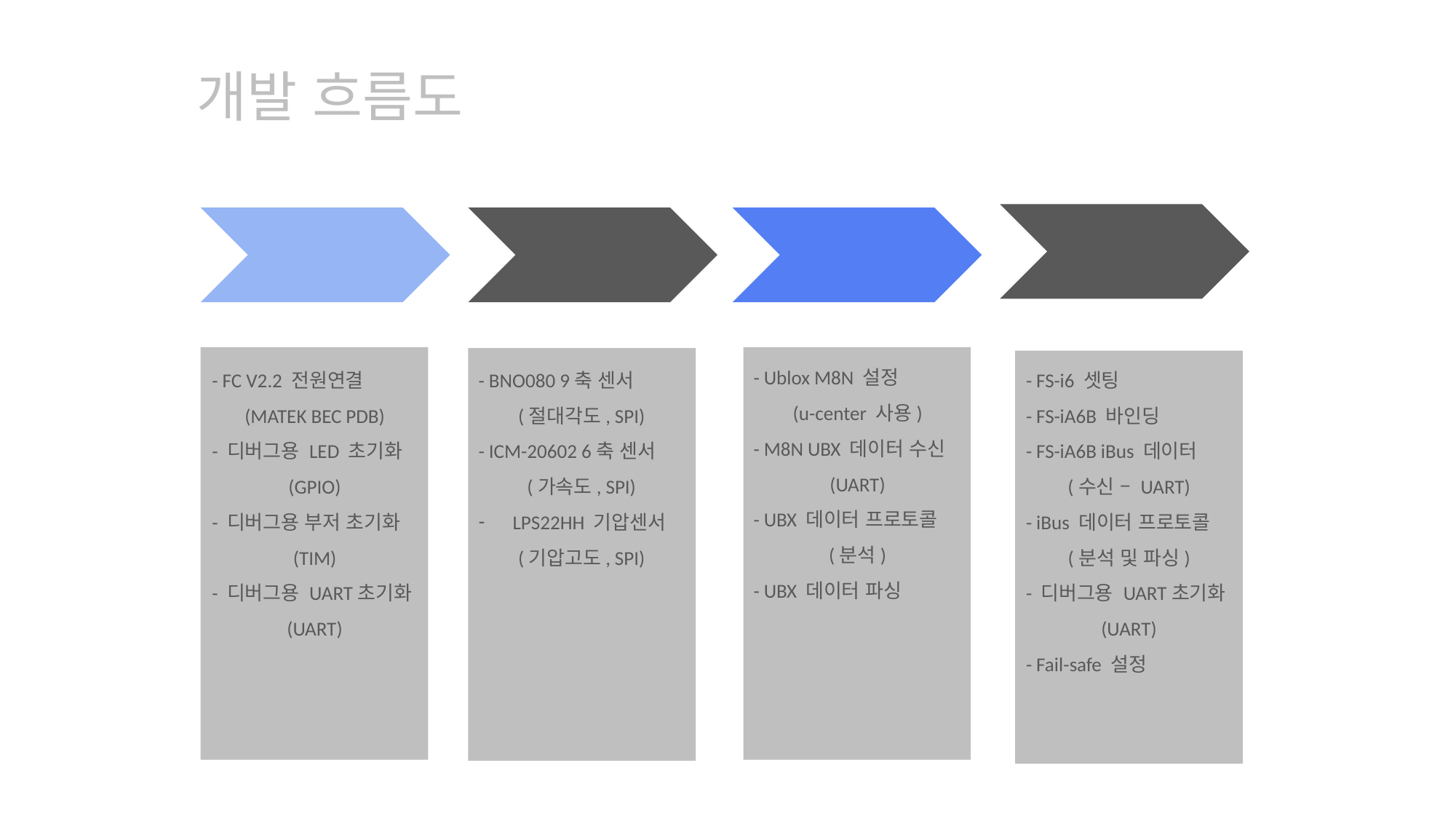

개발 흐름도

GPS Data
Receive
Receiver data Receive
디버그
환경 구축
Sensor
Interface

- Ublox M8N 설정
(u-center 사용)
- M8N UBX 데이터 수신
(UART)
- UBX 데이터 프로토콜
(분석)
- UBX 데이터 파싱
- FC V2.2 전원연결
(MATEK BEC PDB)
- 디버그용 LED 초기화
(GPIO)
- 디버그용 부저 초기화
(TIM)
- 디버그용 UART초기화
(UART)
- BNO080 9축 센서
(절대각도, SPI)
- ICM-20602 6축 센서
(가속도, SPI)
LPS22HH 기압센서
(기압고도, SPI)
- FS-i6 셋팅
- FS-iA6B 바인딩
- FS-iA6B iBus 데이터
(수신 – UART)
- iBus 데이터 프로토콜
(분석 및 파싱)
- 디버그용 UART초기화
(UART)
- Fail-safe 설정

Lorem ipsum dolor
sit amet consectetu
er adi piscing elit
sed diam nonumm
y nibh.

euismod tincidunt ut laoreet dolore magna aliqu am erat volutpat.
Lorem ipsum dolor
sit amet consectetu
er adi piscing elit
sed diam nonumm
y nibh.

euismod tincidunt ut laoreet dolore magna aliqu am erat volutpat.